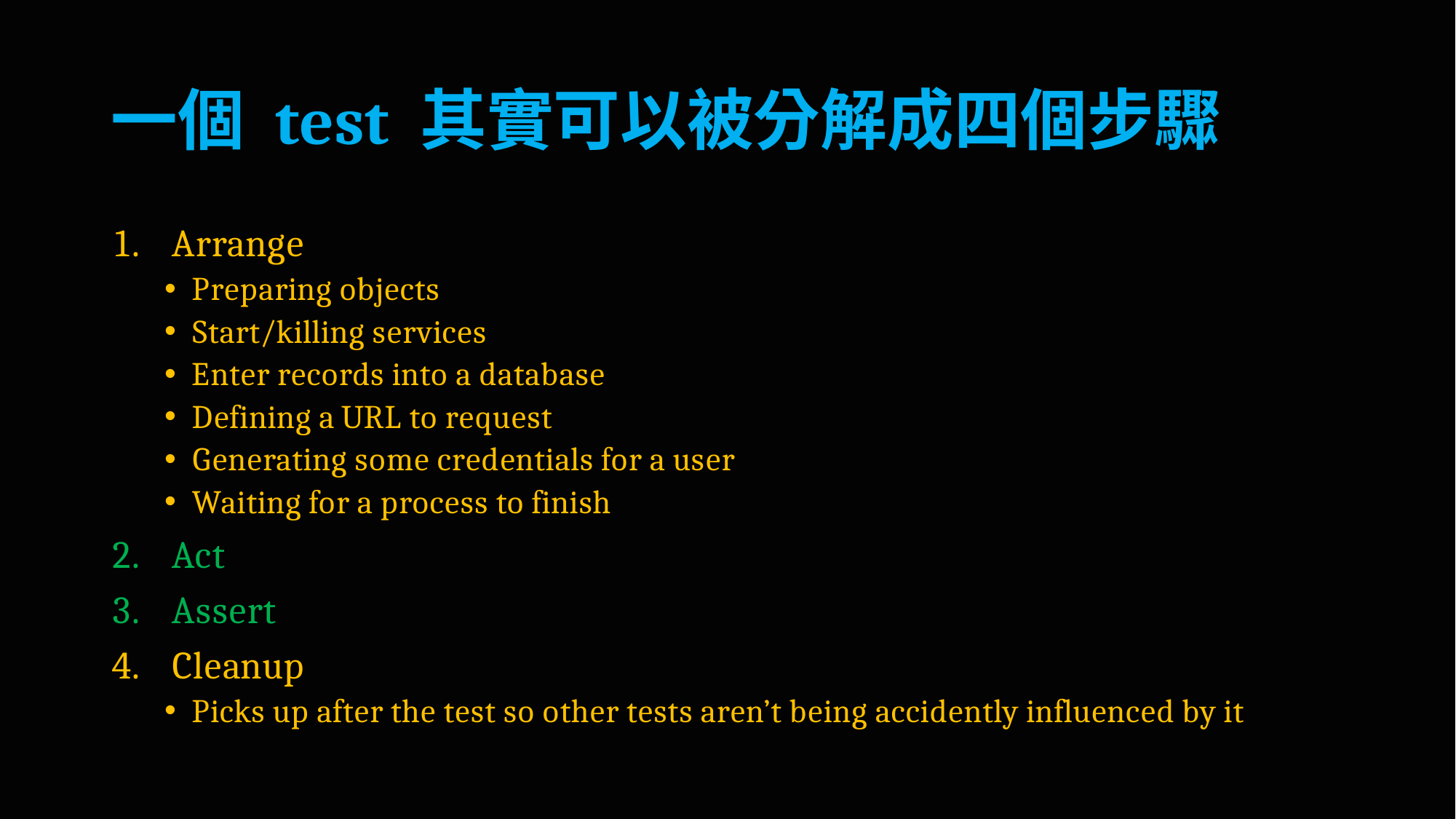

# 一個 test 其實可以被分解成四個步驟
Arrange
Preparing objects
Start/killing services
Enter records into a database
Defining a URL to request
Generating some credentials for a user
Waiting for a process to finish
Act
Assert
Cleanup
Picks up after the test so other tests aren’t being accidently influenced by it